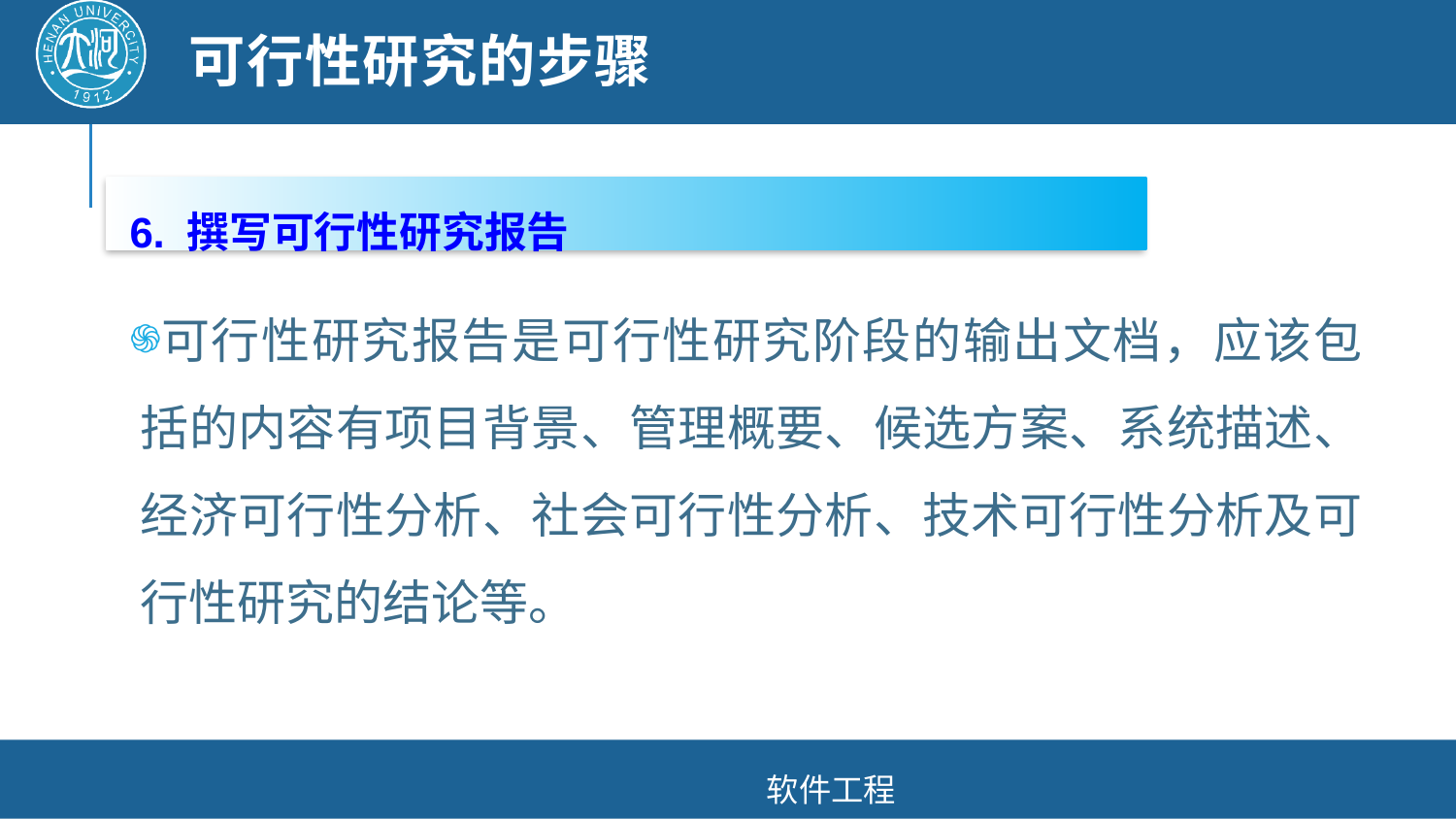

# 可行性研究的步骤
6. 撰写可行性研究报告
可行性研究报告是可行性研究阶段的输出文档，应该包括的内容有项目背景、管理概要、候选方案、系统描述、经济可行性分析、社会可行性分析、技术可行性分析及可行性研究的结论等。

软件工程
32